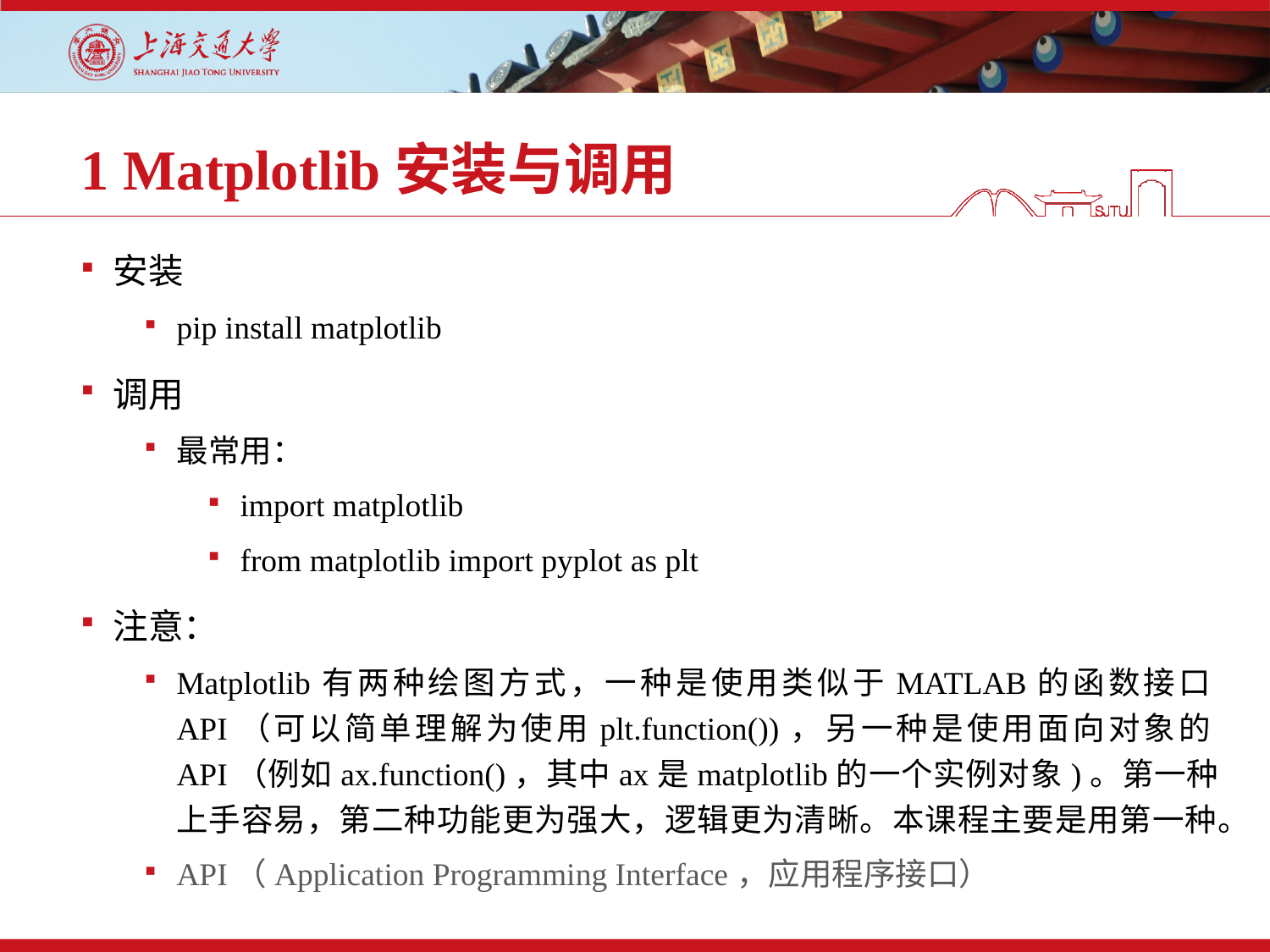

# 1 Matplotlib安装与调用
安装
pip install matplotlib
调用
最常用：
import matplotlib
from matplotlib import pyplot as plt
注意：
Matplotlib有两种绘图方式，一种是使用类似于MATLAB的函数接口API（可以简单理解为使用plt.function())，另一种是使用面向对象的API（例如ax.function()，其中ax是matplotlib的一个实例对象)。第一种上手容易，第二种功能更为强大，逻辑更为清晰。本课程主要是用第一种。
API（Application Programming Interface，应用程序接口）